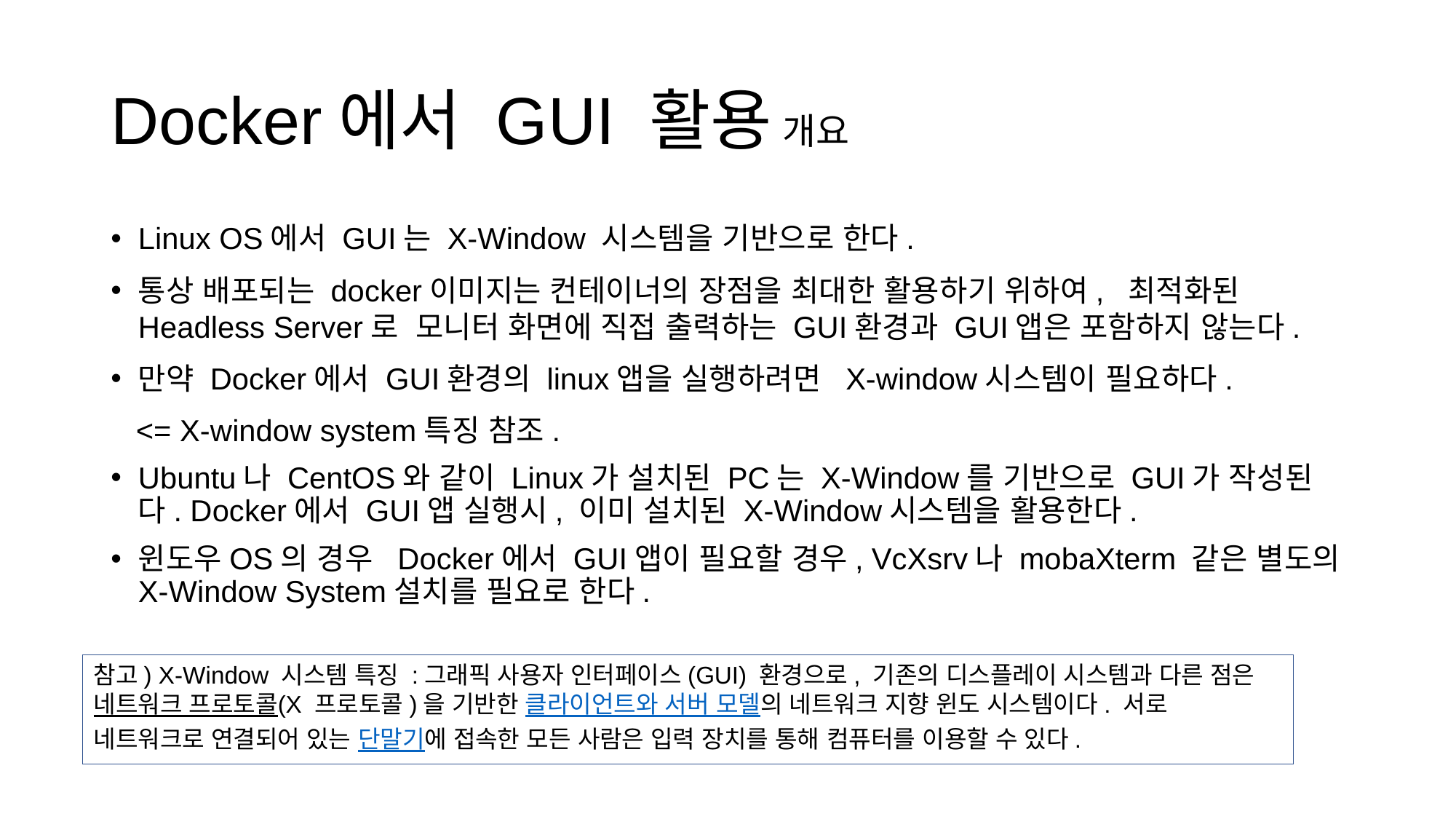

# Docker에서 GUI 활용 개요
Linux OS에서 GUI는 X-Window 시스템을 기반으로 한다.
통상 배포되는 docker이미지는 컨테이너의 장점을 최대한 활용하기 위하여,  최적화된Headless Server로  모니터 화면에 직접 출력하는 GUI환경과 GUI앱은 포함하지 않는다.
만약 Docker에서 GUI환경의 linux앱을 실행하려면  X-window시스템이 필요하다.
   <= X-window system특징 참조.
Ubuntu나 CentOS와 같이 Linux가 설치된 PC는 X-Window를 기반으로 GUI가 작성된다. Docker에서 GUI앱 실행시, 이미 설치된 X-Window시스템을 활용한다.
윈도우OS의 경우  Docker에서 GUI앱이 필요할 경우, VcXsrv나 mobaXterm 같은 별도의 X-Window System설치를 필요로 한다.

참고) X-Window 시스템 특징 :그래픽 사용자 인터페이스(GUI) 환경으로, 기존의 디스플레이 시스템과 다른 점은 네트워크 프로토콜(X 프로토콜)을 기반한 클라이언트와 서버 모델의 네트워크 지향 윈도 시스템이다. 서로 네트워크로 연결되어 있는 단말기에 접속한 모든 사람은 입력 장치를 통해 컴퓨터를 이용할 수 있다.